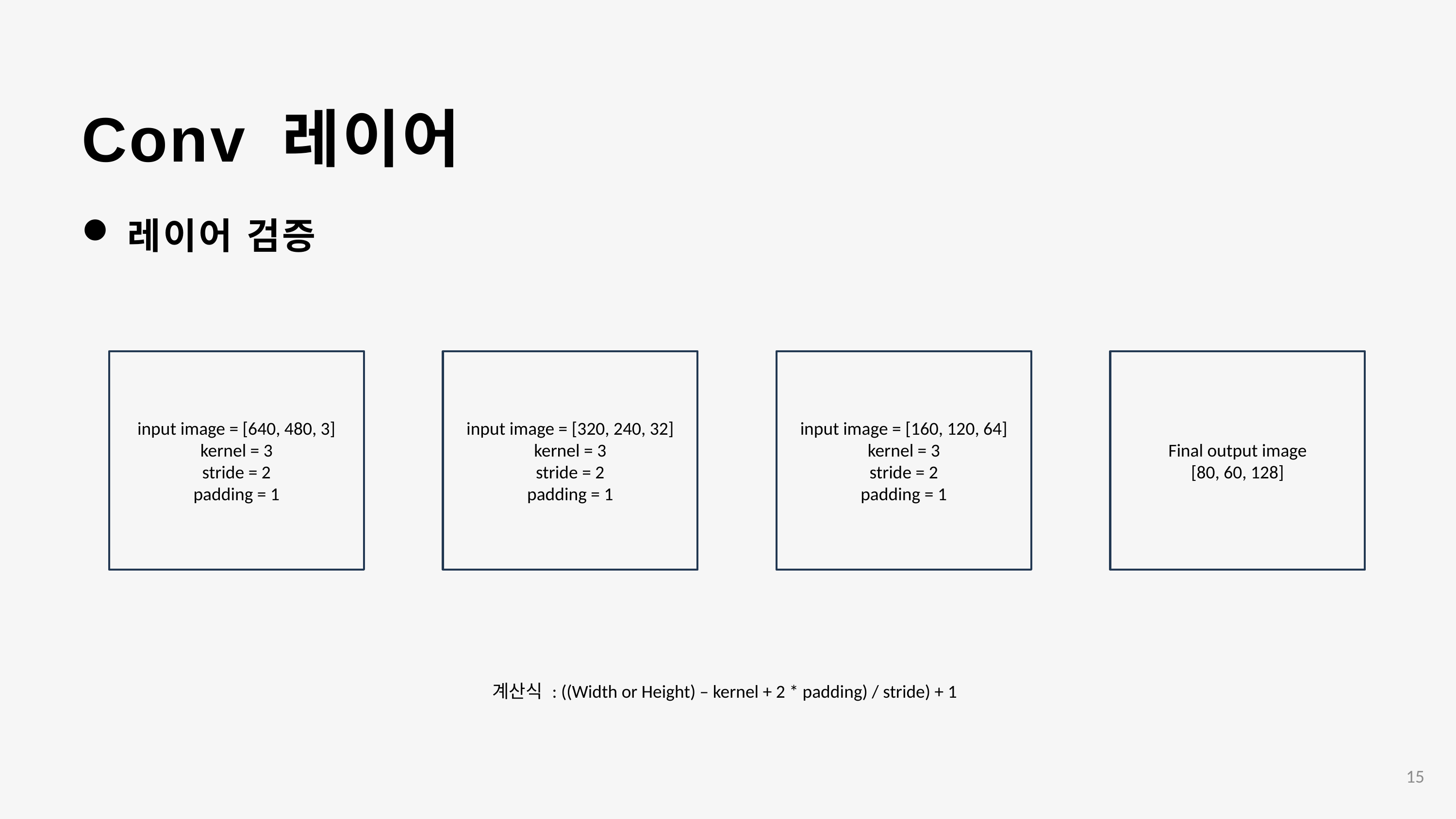

Conv 레이어
레이어 검증
input image = [640, 480, 3]
kernel = 3
stride = 2
padding = 1
input image = [320, 240, 32]
kernel = 3
stride = 2
padding = 1
input image = [160, 120, 64]
kernel = 3
stride = 2
padding = 1
Final output image
[80, 60, 128]
계산식 : ((Width or Height) – kernel + 2 * padding) / stride) + 1
15